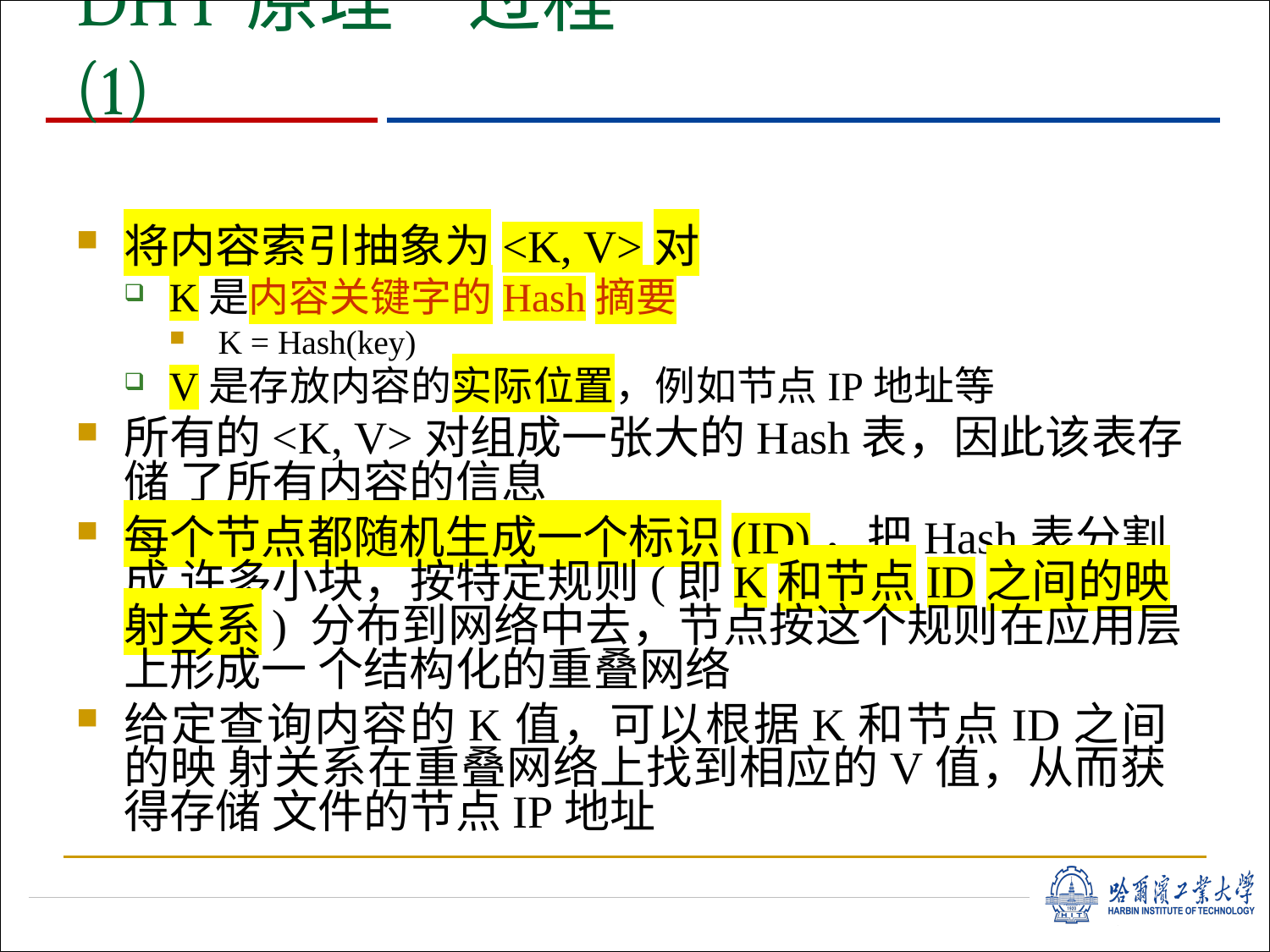

32

# DHT原理—过程 (1)
将内容索引抽象为<K, V>对
K是内容关键字的Hash摘要
K = Hash(key)
V是存放内容的实际位置，例如节点IP地址等
所有的<K, V>对组成一张大的Hash表，因此该表存储 了所有内容的信息
每个节点都随机生成一个标识(ID)，把Hash表分割成 许多小块，按特定规则(即K和节点ID之间的映射关系) 分布到网络中去，节点按这个规则在应用层上形成一 个结构化的重叠网络
给定查询内容的K值，可以根据K和节点ID之间的映 射关系在重叠网络上找到相应的V值，从而获得存储 文件的节点IP地址